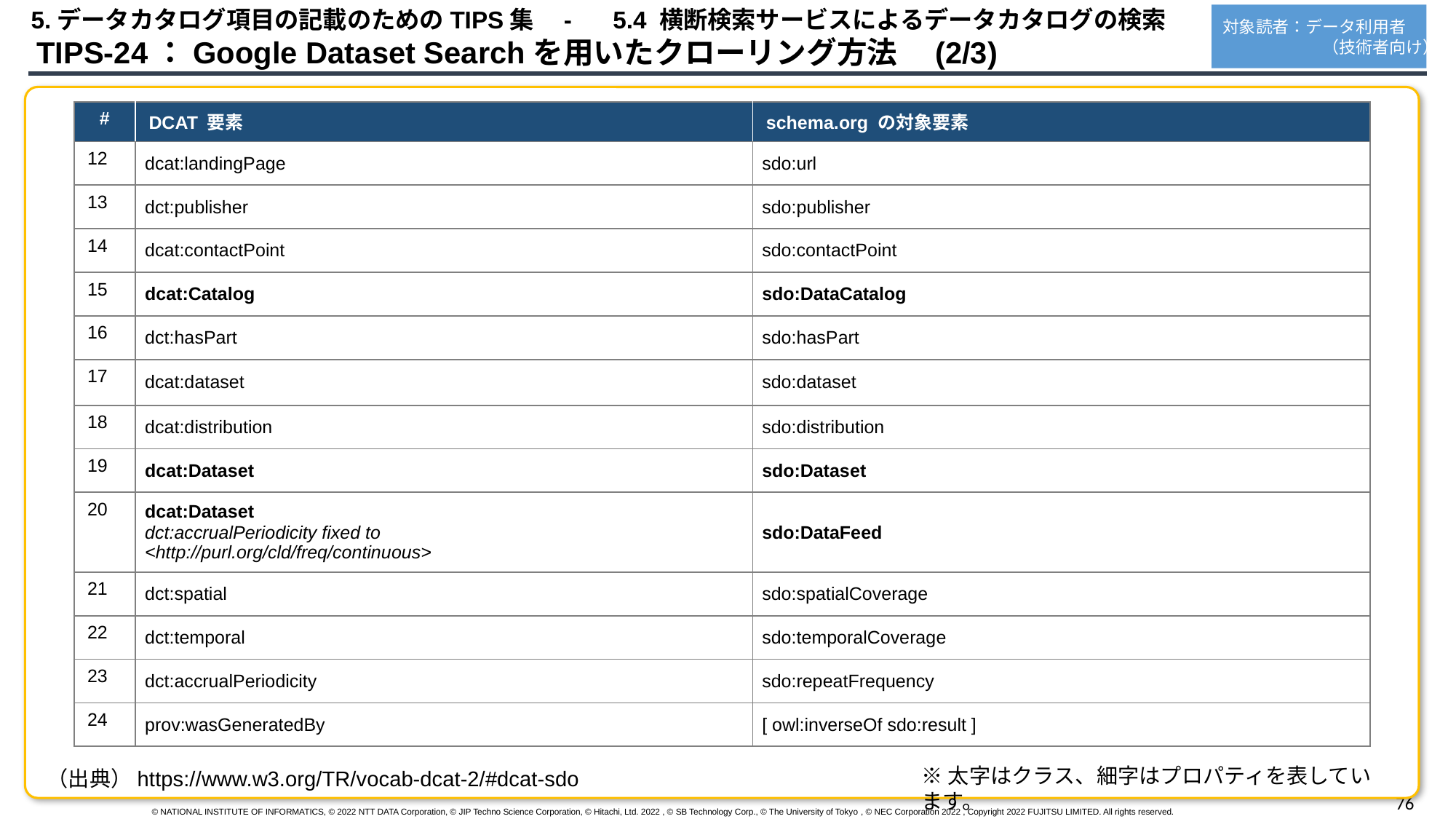

5.データカタログ項目の記載のためのTIPS集　-　 5.4 横断検索サービスによるデータカタログの検索
対象読者：データ利用者
　　　　　　（技術者向け）
 TIPS-24：Google Dataset Searchを用いたクローリング方法　(2/3)

| # | DCAT 要素 | schema.org の対象要素 |
| --- | --- | --- |
| 12 | dcat:landingPage | sdo:url |
| 13 | dct:publisher | sdo:publisher |
| 14 | dcat:contactPoint | sdo:contactPoint |
| 15 | dcat:Catalog | sdo:DataCatalog |
| 16 | dct:hasPart | sdo:hasPart |
| 17 | dcat:dataset | sdo:dataset |
| 18 | dcat:distribution | sdo:distribution |
| 19 | dcat:Dataset | sdo:Dataset |
| 20 | dcat:Dataset dct:accrualPeriodicity fixed to <http://purl.org/cld/freq/continuous> | sdo:DataFeed |
| 21 | dct:spatial | sdo:spatialCoverage |
| 22 | dct:temporal | sdo:temporalCoverage |
| 23 | dct:accrualPeriodicity | sdo:repeatFrequency |
| 24 | prov:wasGeneratedBy | [ owl:inverseOf sdo:result ] |
※太字はクラス、細字はプロパティを表しています。
（出典）https://www.w3.org/TR/vocab-dcat-2/#dcat-sdo